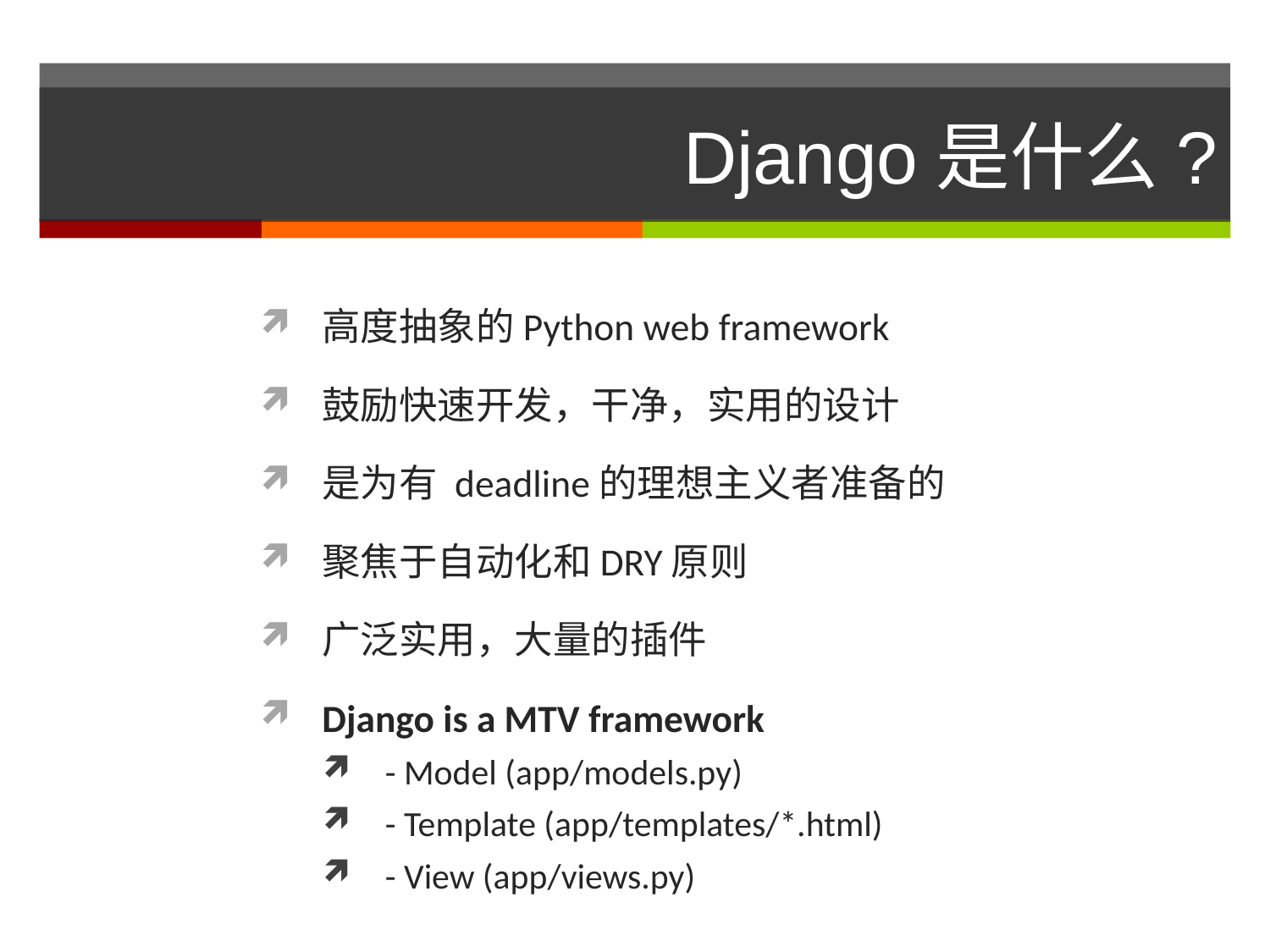

# Django是什么?
高度抽象的Python web framework
鼓励快速开发，干净，实用的设计
是为有 deadline的理想主义者准备的
聚焦于自动化和DRY原则
广泛实用，大量的插件
Django is a MTV framework
- Model (app/models.py)
- Template (app/templates/*.html)
- View (app/views.py)